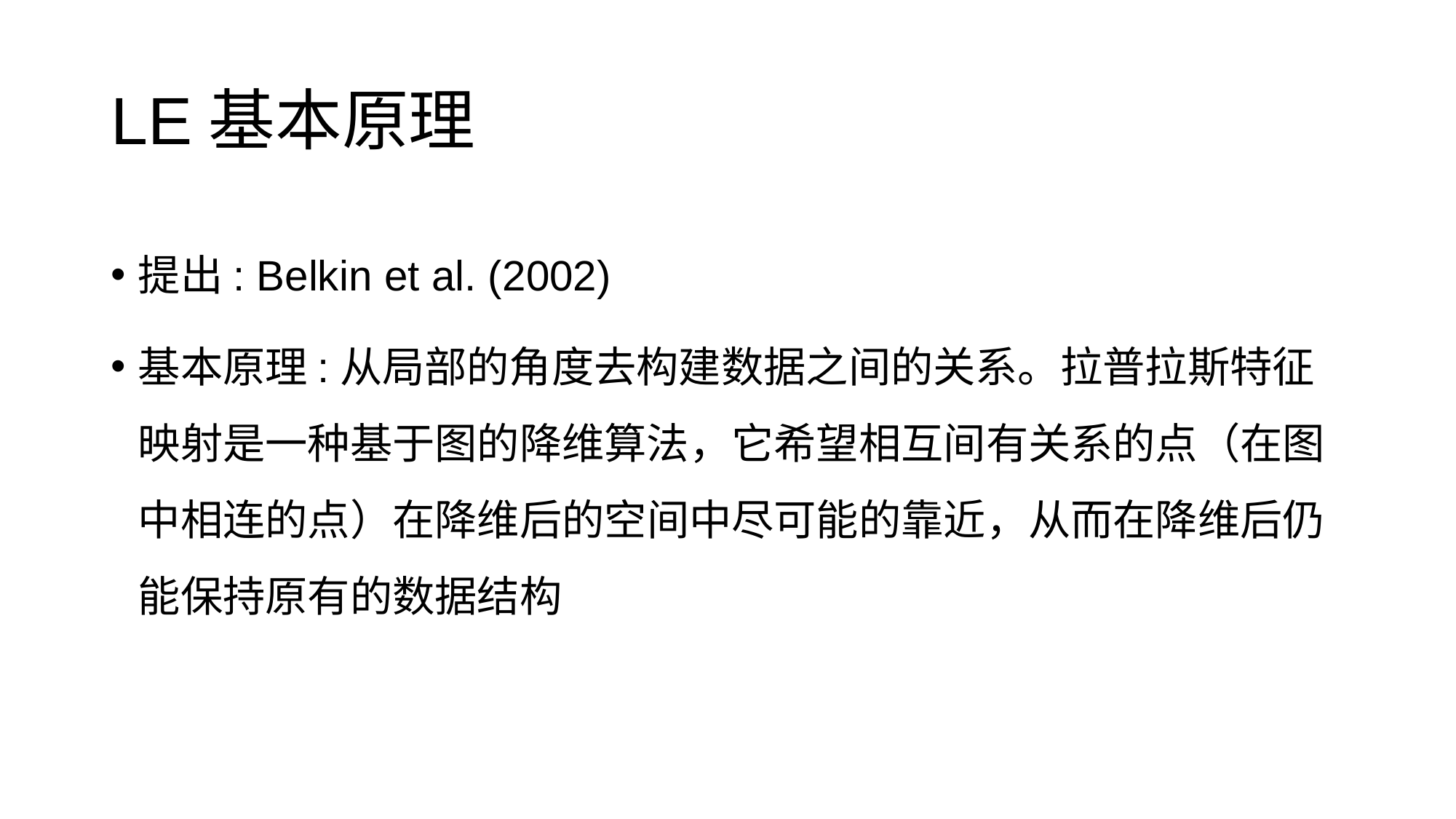

# LE基本原理
提出: Belkin et al. (2002)
基本原理:从局部的角度去构建数据之间的关系。拉普拉斯特征映射是一种基于图的降维算法，它希望相互间有关系的点（在图中相连的点）在降维后的空间中尽可能的靠近，从而在降维后仍能保持原有的数据结构